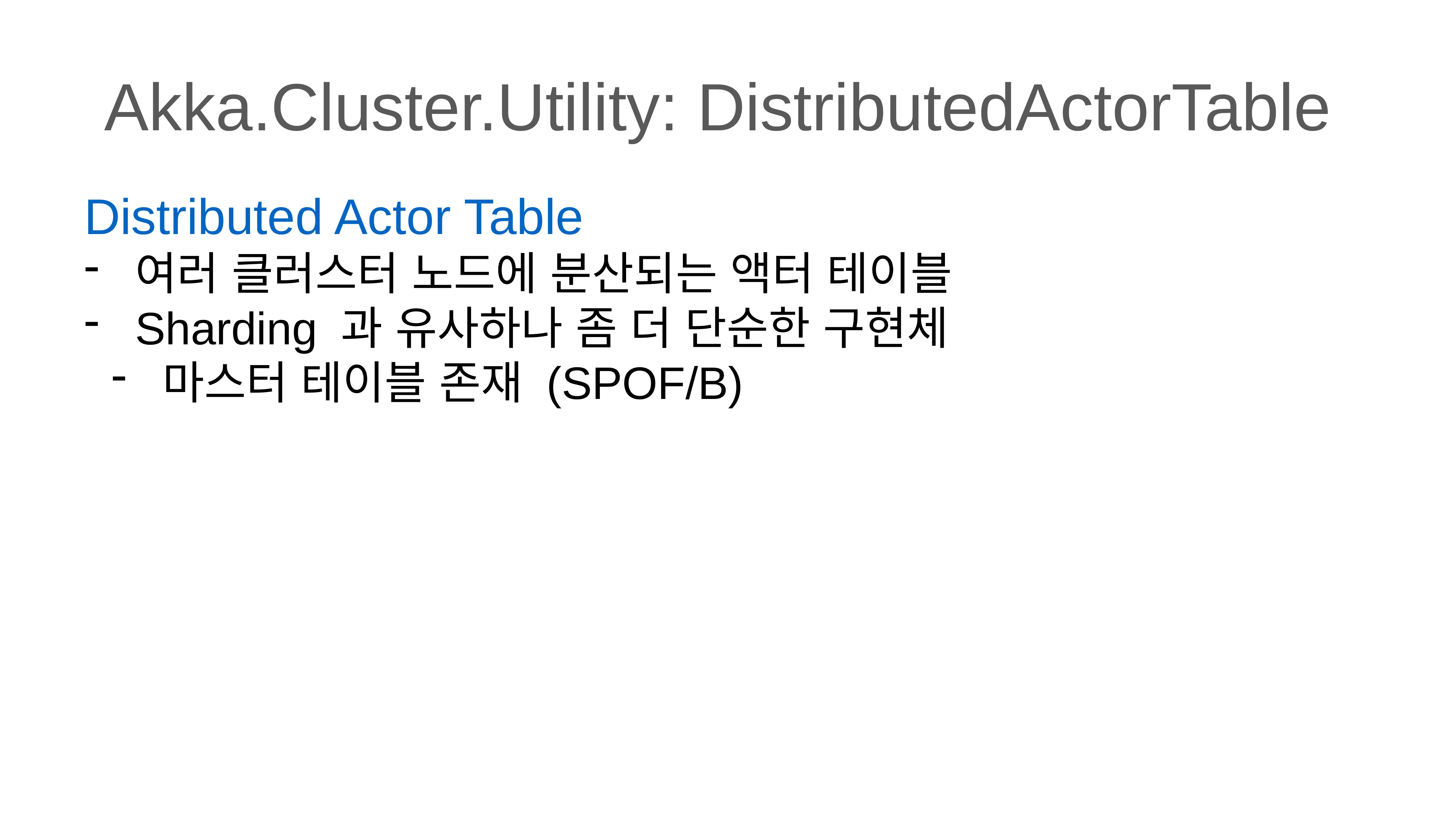

Akka.Cluster.Utility: DistributedActorTable
Distributed Actor Table
여러 클러스터 노드에 분산되는 액터 테이블
Sharding 과 유사하나 좀 더 단순한 구현체
마스터 테이블 존재 (SPOF/B)